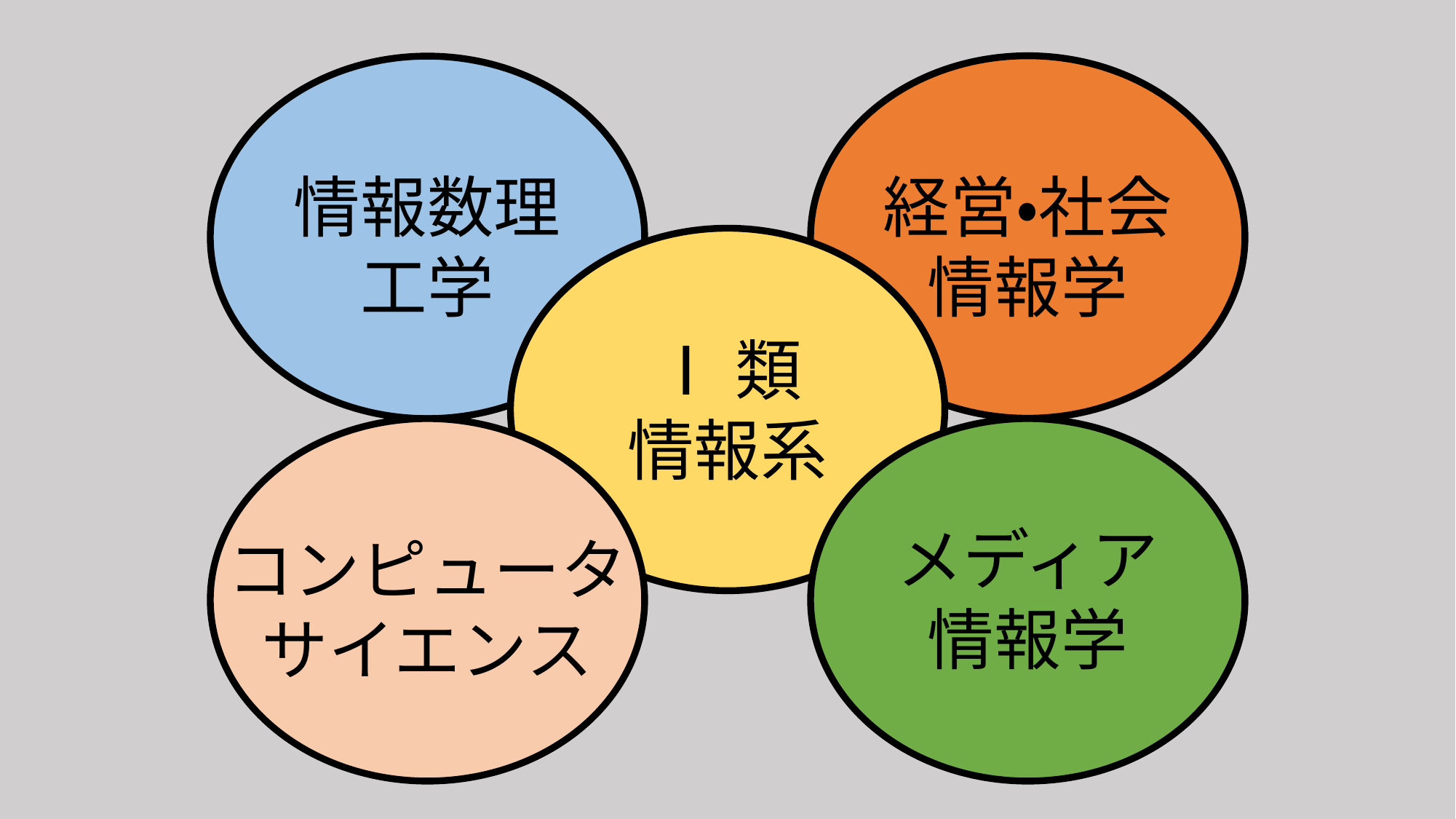

情報数理
工学
経営・社会
情報学

Ⅰ類
情報系

メディア
情報学
コンピュータサイエンス